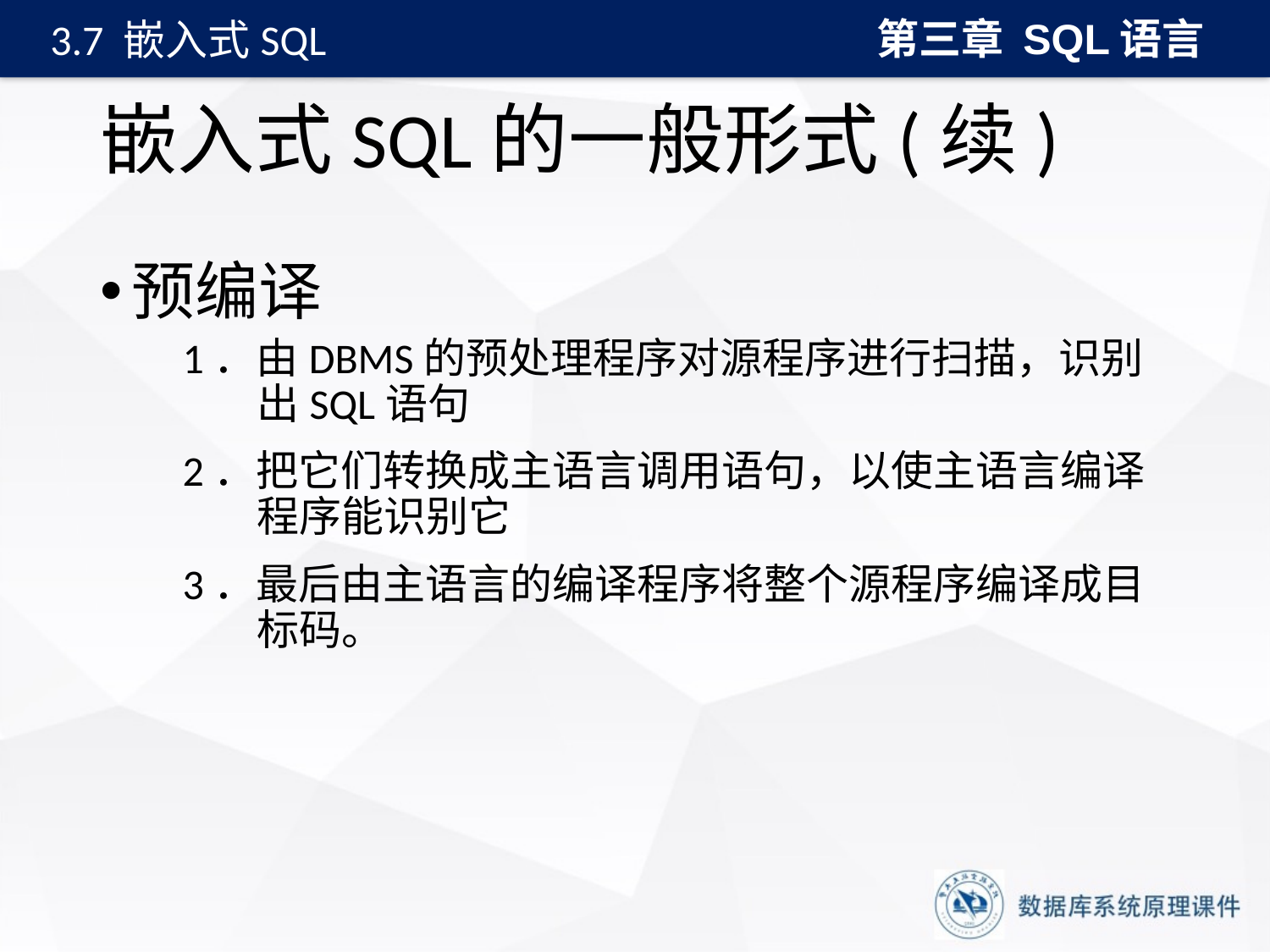

第三章 SQL语言
3.7 嵌入式SQL
# 嵌入式SQL的一般形式(续)
预编译
  1．由DBMS的预处理程序对源程序进行扫描，识别出SQL语句
  2．把它们转换成主语言调用语句，以使主语言编译程序能识别它
  3．最后由主语言的编译程序将整个源程序编译成目标码。